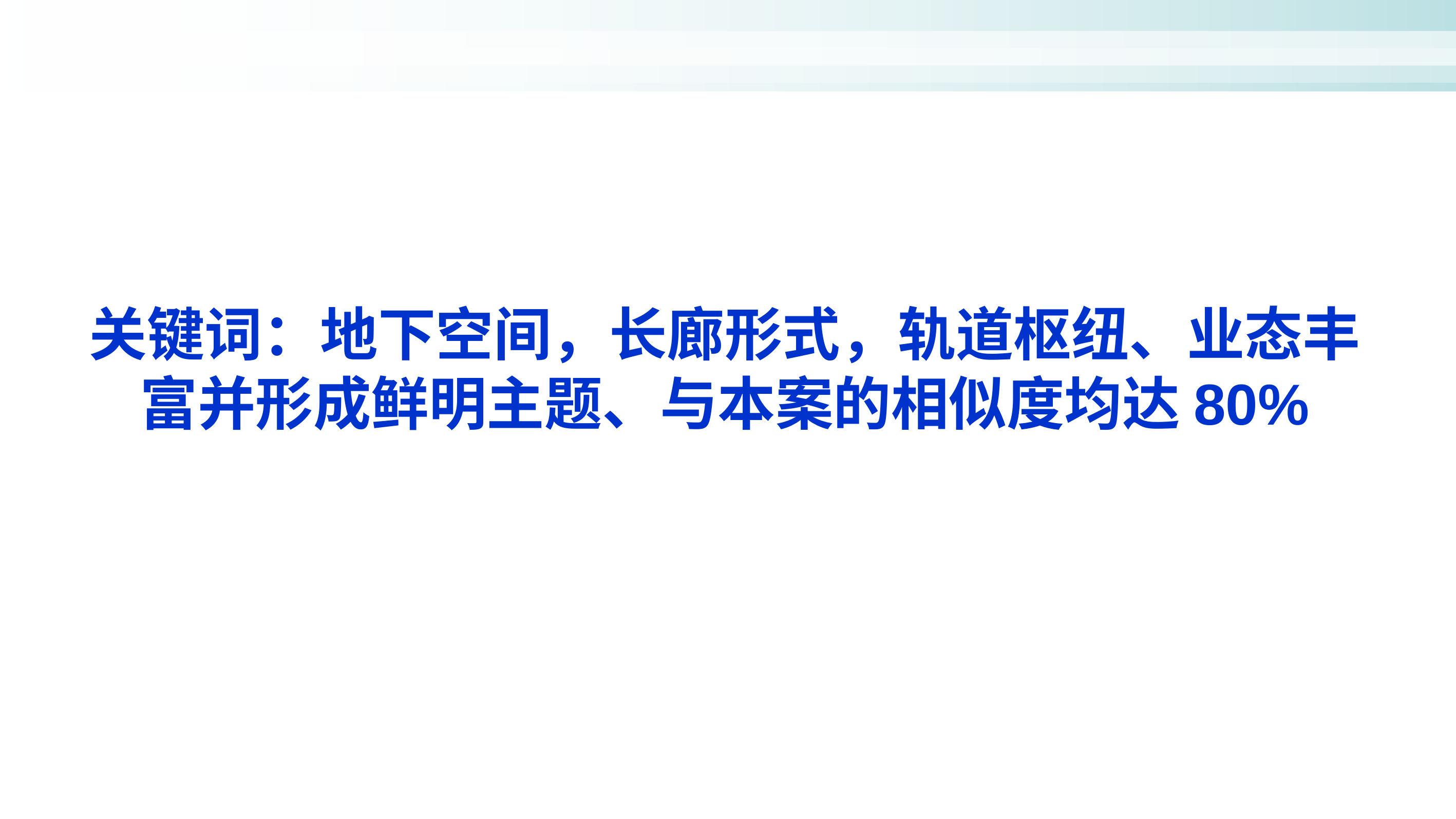

关键词：地下空间，长廊形式，轨道枢纽、业态丰富并形成鲜明主题、与本案的相似度均达80%